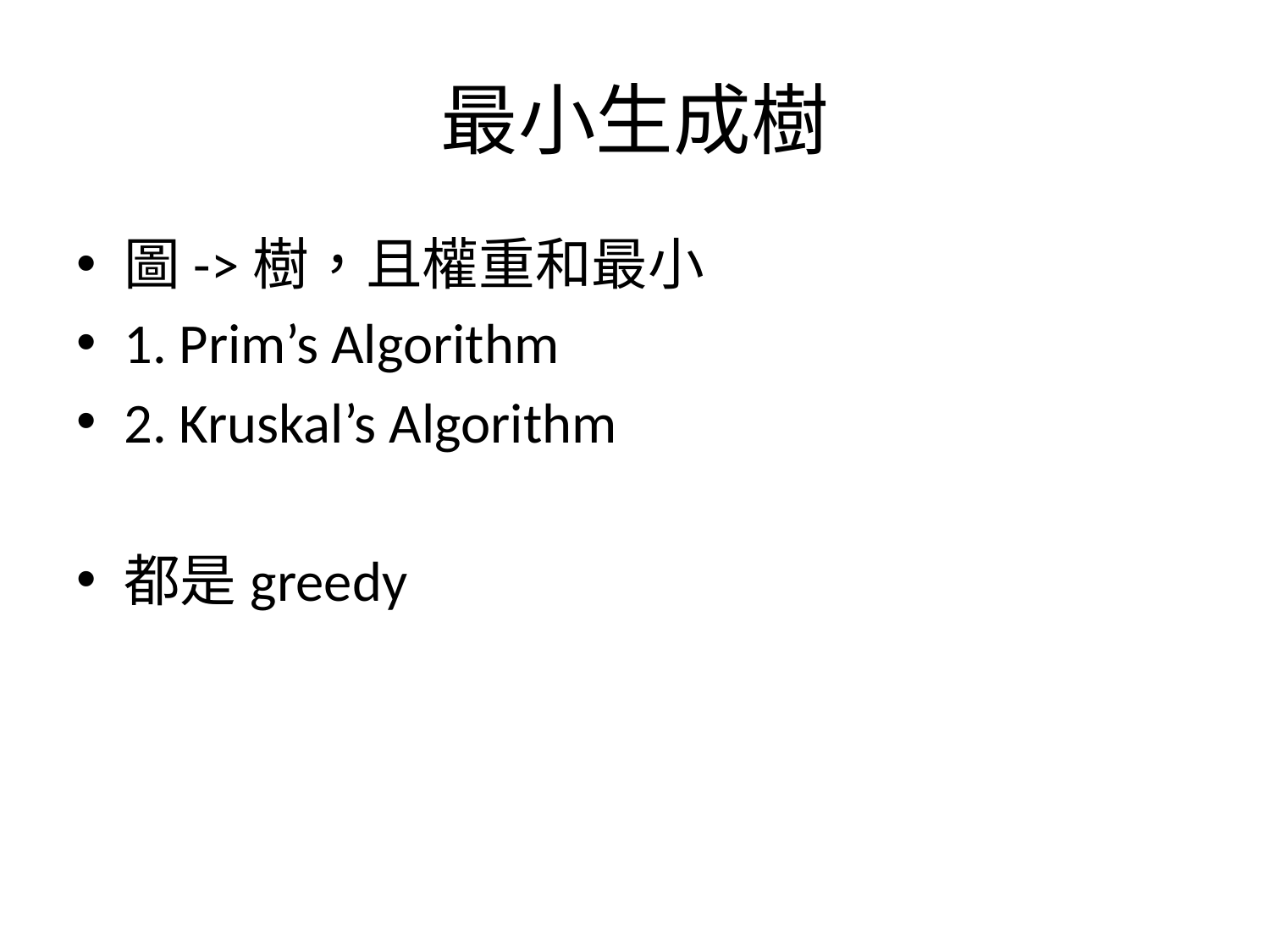

# 最小生成樹
圖->樹，且權重和最小
1. Prim’s Algorithm
2. Kruskal’s Algorithm

都是greedy